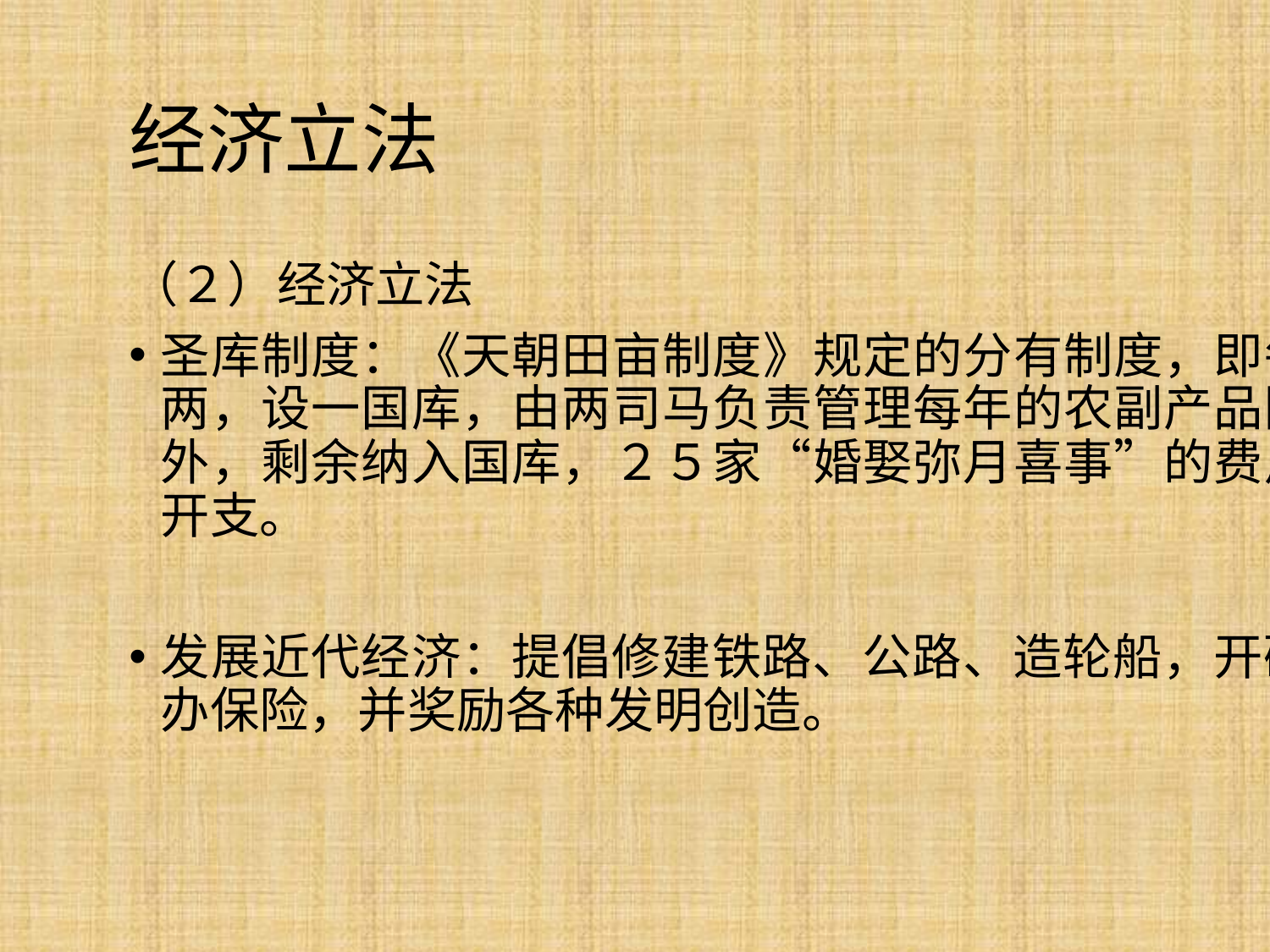

# 经济立法
（２）经济立法
圣库制度：《天朝田亩制度》规定的分有制度，即每２５家为１两，设一国库，由两司马负责管理每年的农副产品除１年所需之外，剩余纳入国库，２５家“婚娶弥月喜事”的费用，俱有国库开支。

发展近代经济：提倡修建铁路、公路、造轮船，开矿山、设银行、办保险，并奖励各种发明创造。